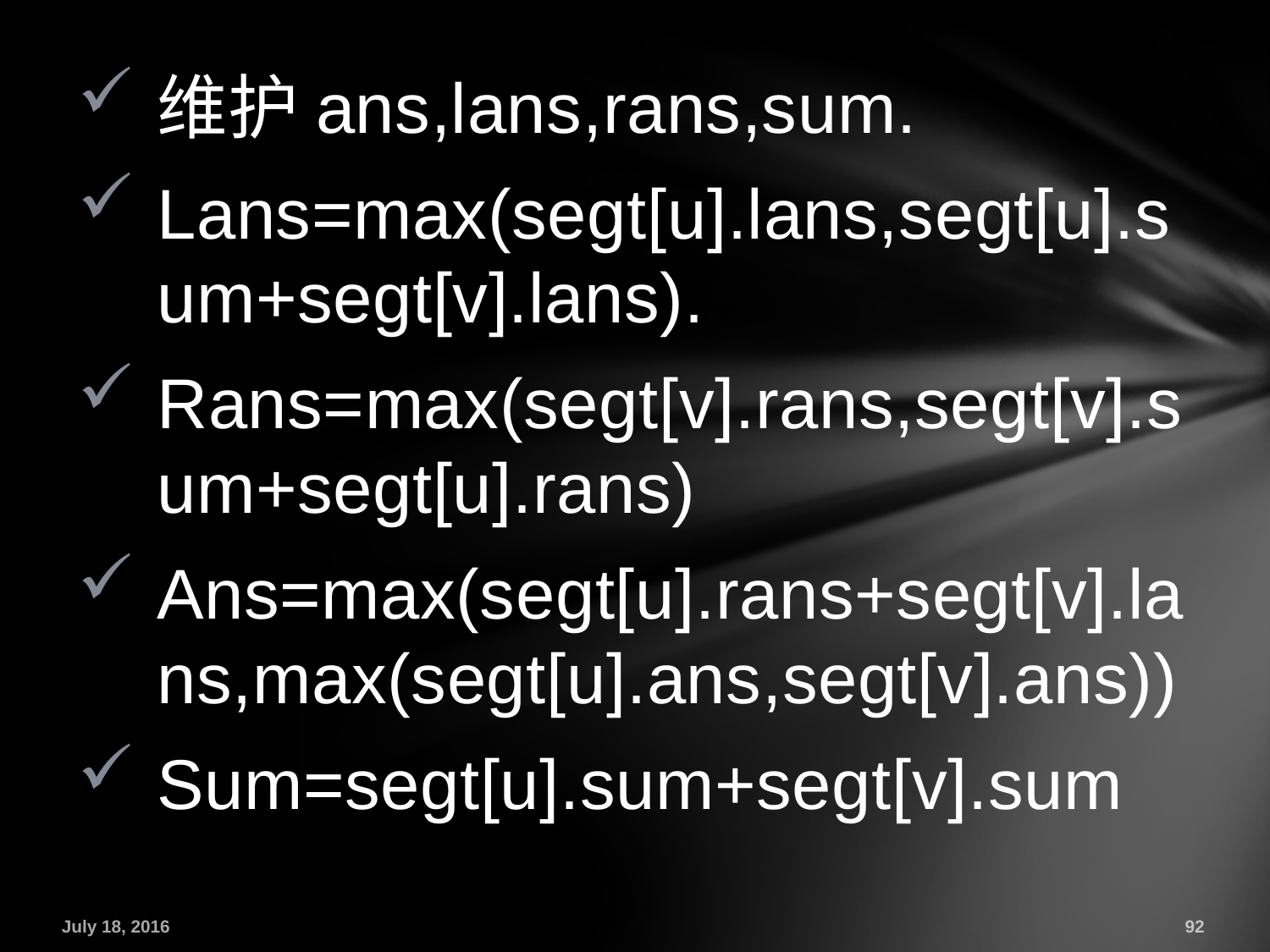

维护ans,lans,rans,sum.
Lans=max(segt[u].lans,segt[u].sum+segt[v].lans).
Rans=max(segt[v].rans,segt[v].sum+segt[u].rans)
Ans=max(segt[u].rans+segt[v].lans,max(segt[u].ans,segt[v].ans))
Sum=segt[u].sum+segt[v].sum
July 18, 2016

92